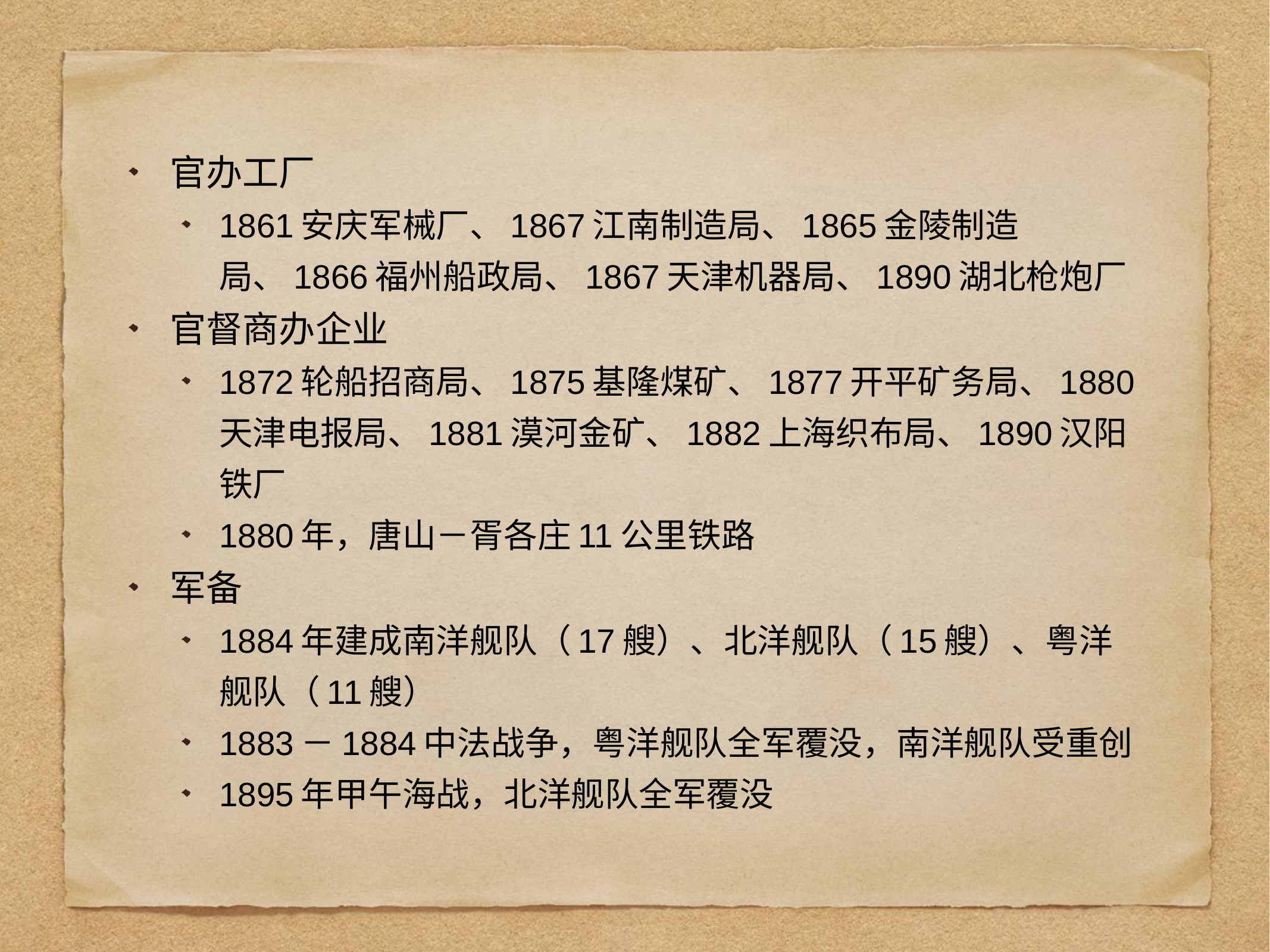

官办工厂
1861安庆军械厂、1867江南制造局、1865金陵制造局、1866福州船政局、1867天津机器局、1890湖北枪炮厂
官督商办企业
1872轮船招商局、1875基隆煤矿、1877开平矿务局、1880天津电报局、1881漠河金矿、1882上海织布局、1890汉阳铁厂
1880年，唐山－胥各庄11公里铁路
军备
1884年建成南洋舰队（17艘）、北洋舰队（15艘）、粤洋舰队（11艘）
1883－1884中法战争，粤洋舰队全军覆没，南洋舰队受重创
1895年甲午海战，北洋舰队全军覆没